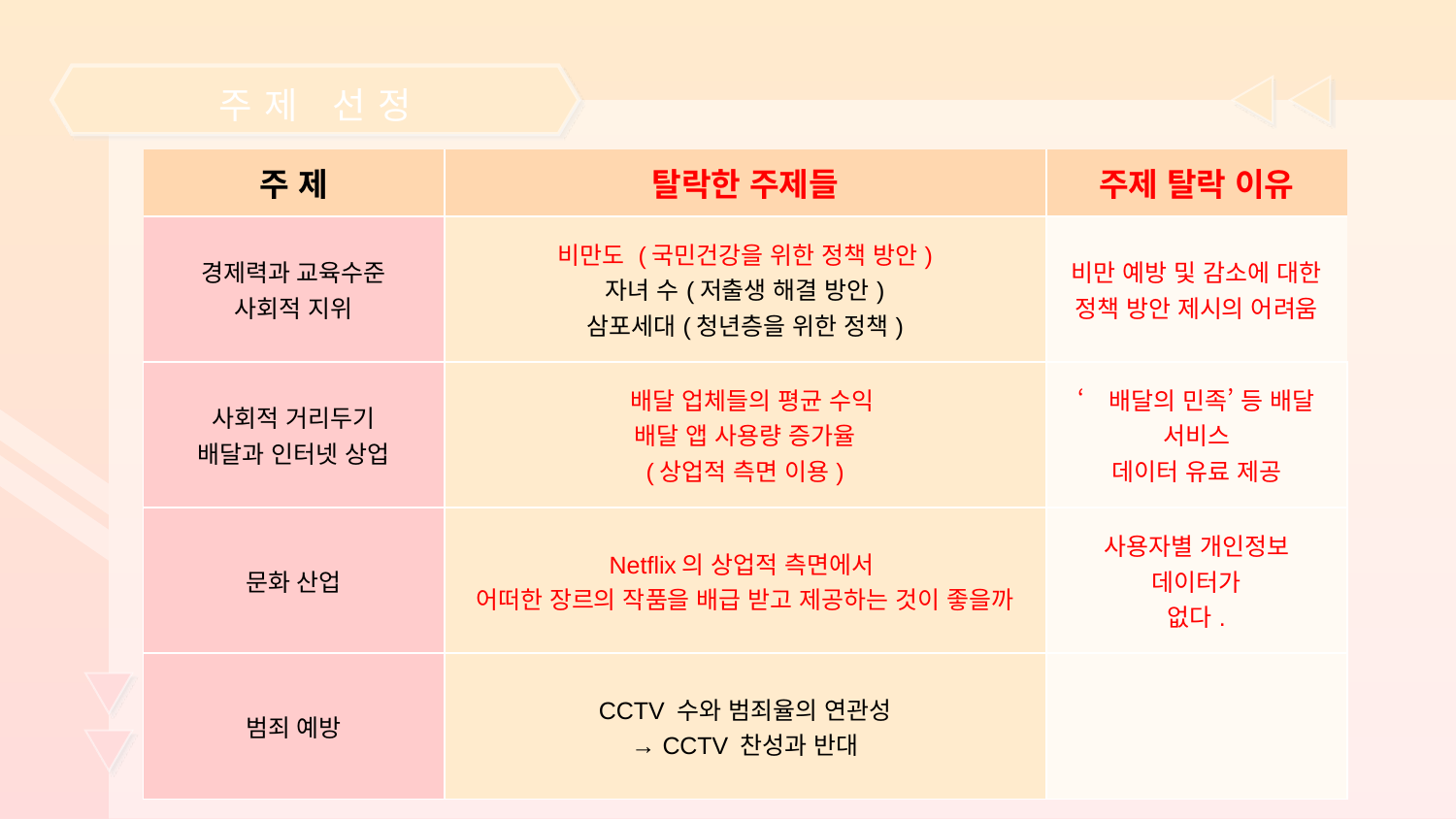

주제 선정
| 주 제 | 탈락한 주제들 | 주제 탈락 이유 |
| --- | --- | --- |
| 경제력과 교육수준 사회적 지위 | 비만도 (국민건강을 위한 정책 방안) 자녀 수(저출생 해결 방안) 삼포세대(청년층을 위한 정책) | 비만 예방 및 감소에 대한 정책 방안 제시의 어려움 |
| 사회적 거리두기 배달과 인터넷 상업 | 배달 업체들의 평균 수익 배달 앱 사용량 증가율 (상업적 측면 이용) | ‘배달의 민족’ 등 배달 서비스 데이터 유료 제공 |
| 문화 산업 | Netflix의 상업적 측면에서 어떠한 장르의 작품을 배급 받고 제공하는 것이 좋을까 | 사용자별 개인정보 데이터가 없다. |
| 범죄 예방 | CCTV 수와 범죄율의 연관성 → CCTV 찬성과 반대 |  |